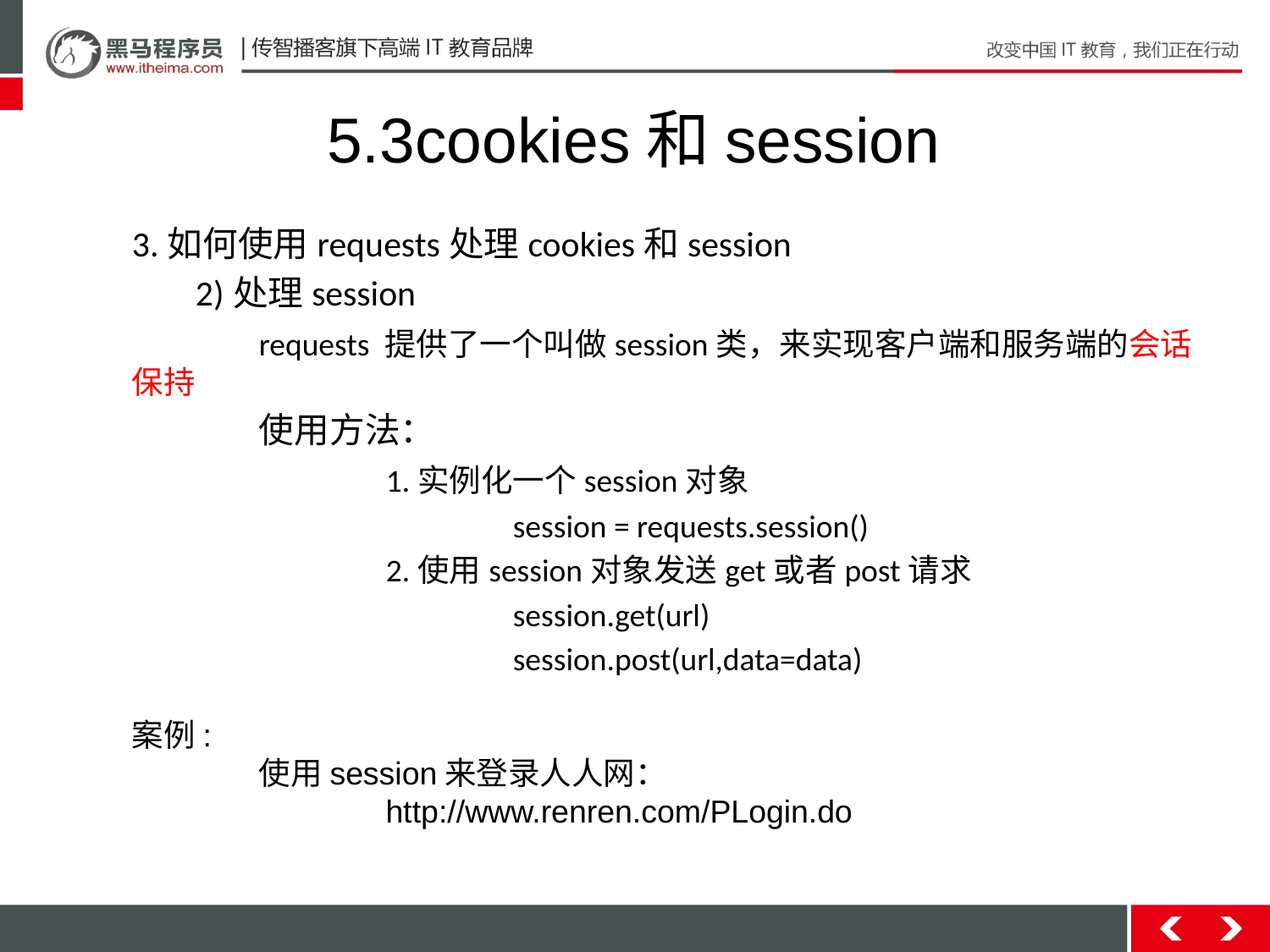

# 5.3cookies和session
3.如何使用requests处理cookies和session
2)处理session
	requests 提供了一个叫做session类，来实现客户端和服务端的会话保持
         	使用方法：
		1.实例化一个session对象
			session = requests.session()
		2.使用session对象发送get或者post请求
			session.get(url)
			session.post(url,data=data)
案例:
	使用session来登录人人网：
		http://www.renren.com/PLogin.do